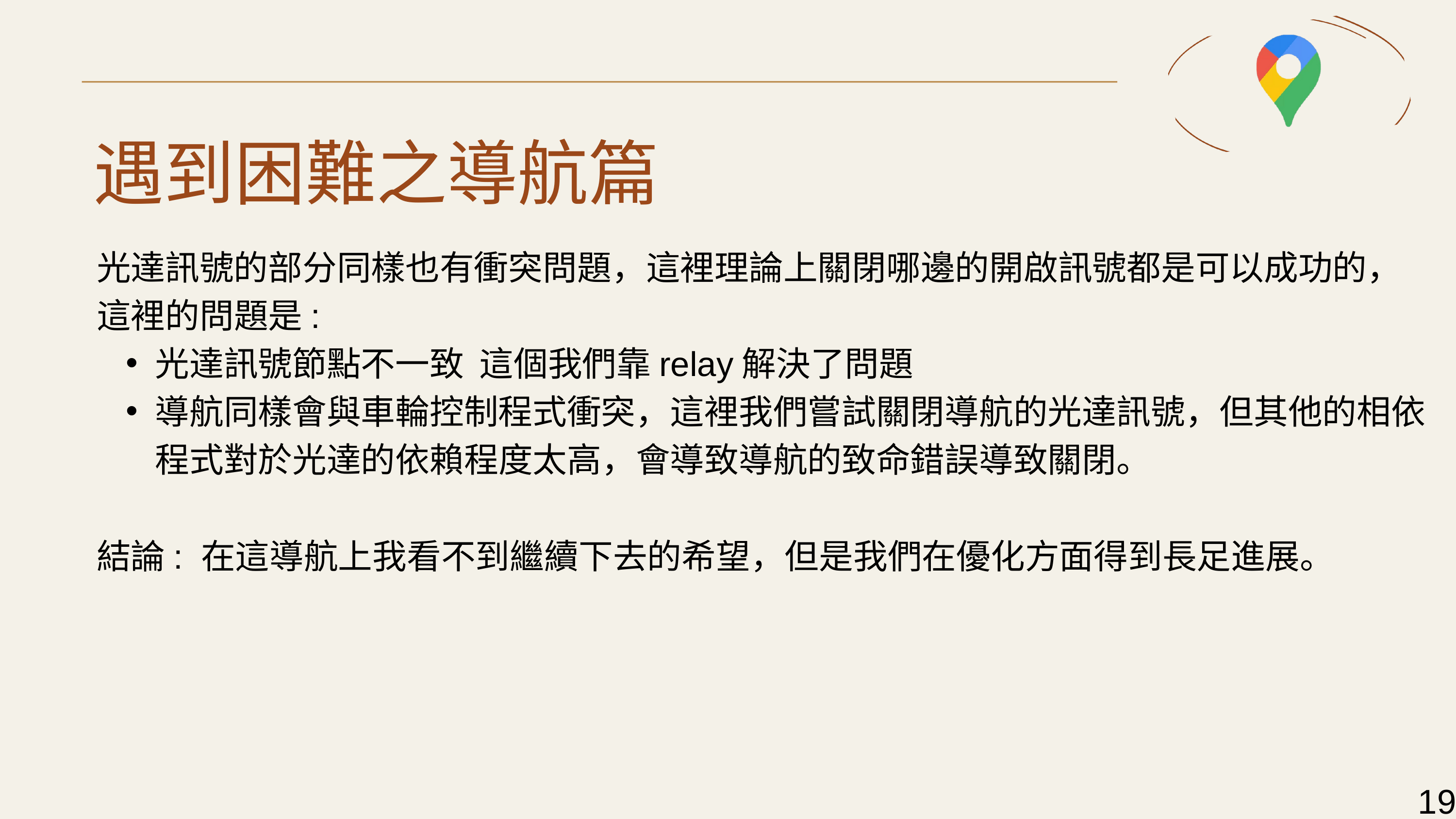

遇到困難之導航篇
光達訊號的部分同樣也有衝突問題，這裡理論上關閉哪邊的開啟訊號都是可以成功的，
這裡的問題是:
光達訊號節點不一致  這個我們靠relay解決了問題
導航同樣會與車輪控制程式衝突，這裡我們嘗試關閉導航的光達訊號，但其他的相依程式對於光達的依賴程度太高，會導致導航的致命錯誤導致關閉。

結論: 在這導航上我看不到繼續下去的希望，但是我們在優化方面得到長足進展。

19